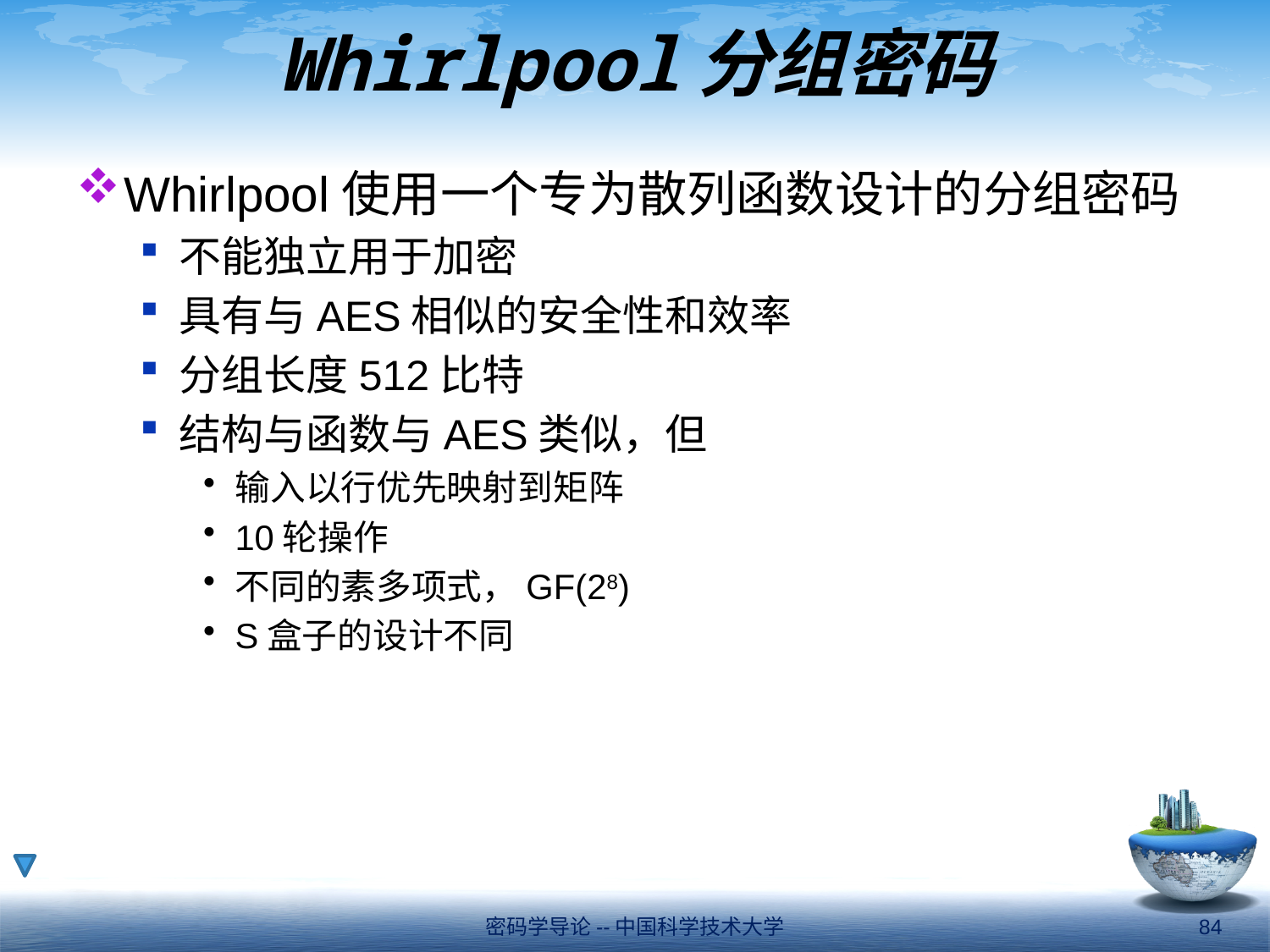

# Whirlpool分组密码
Whirlpool使用一个专为散列函数设计的分组密码
不能独立用于加密
具有与AES相似的安全性和效率
分组长度512比特
结构与函数与AES类似，但
输入以行优先映射到矩阵
10轮操作
不同的素多项式，GF(28)
S盒子的设计不同

密码学导论--中国科学技术大学
84